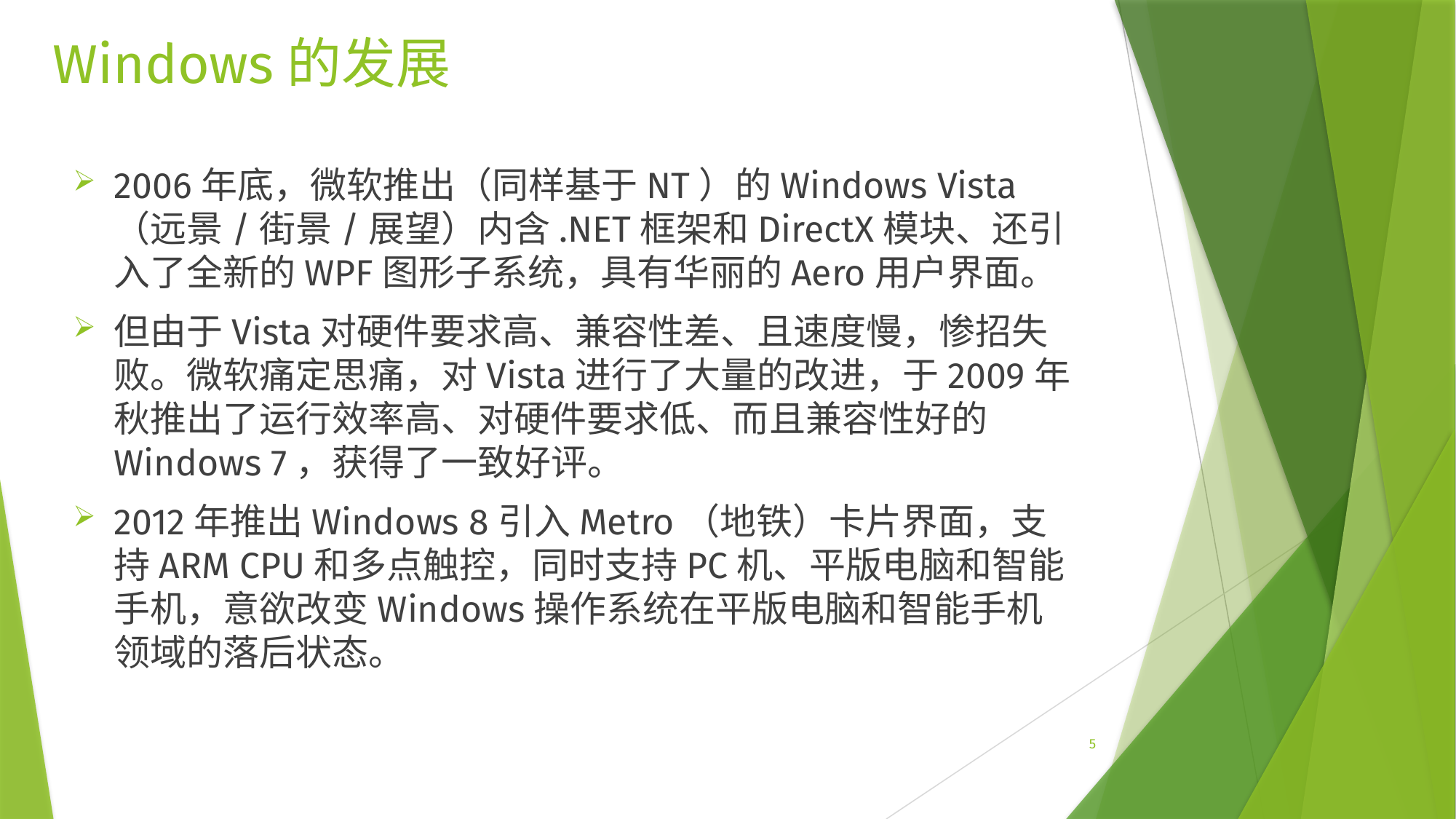

# Windows的发展
2006年底，微软推出（同样基于NT）的Windows Vista（远景/街景/展望）内含.NET框架和DirectX模块、还引入了全新的WPF图形子系统，具有华丽的Aero用户界面。
但由于Vista对硬件要求高、兼容性差、且速度慢，惨招失败。微软痛定思痛，对Vista进行了大量的改进，于2009年秋推出了运行效率高、对硬件要求低、而且兼容性好的Windows 7，获得了一致好评。
2012年推出Windows 8引入Metro（地铁）卡片界面，支持ARM CPU和多点触控，同时支持PC机、平版电脑和智能手机，意欲改变Windows操作系统在平版电脑和智能手机领域的落后状态。

5